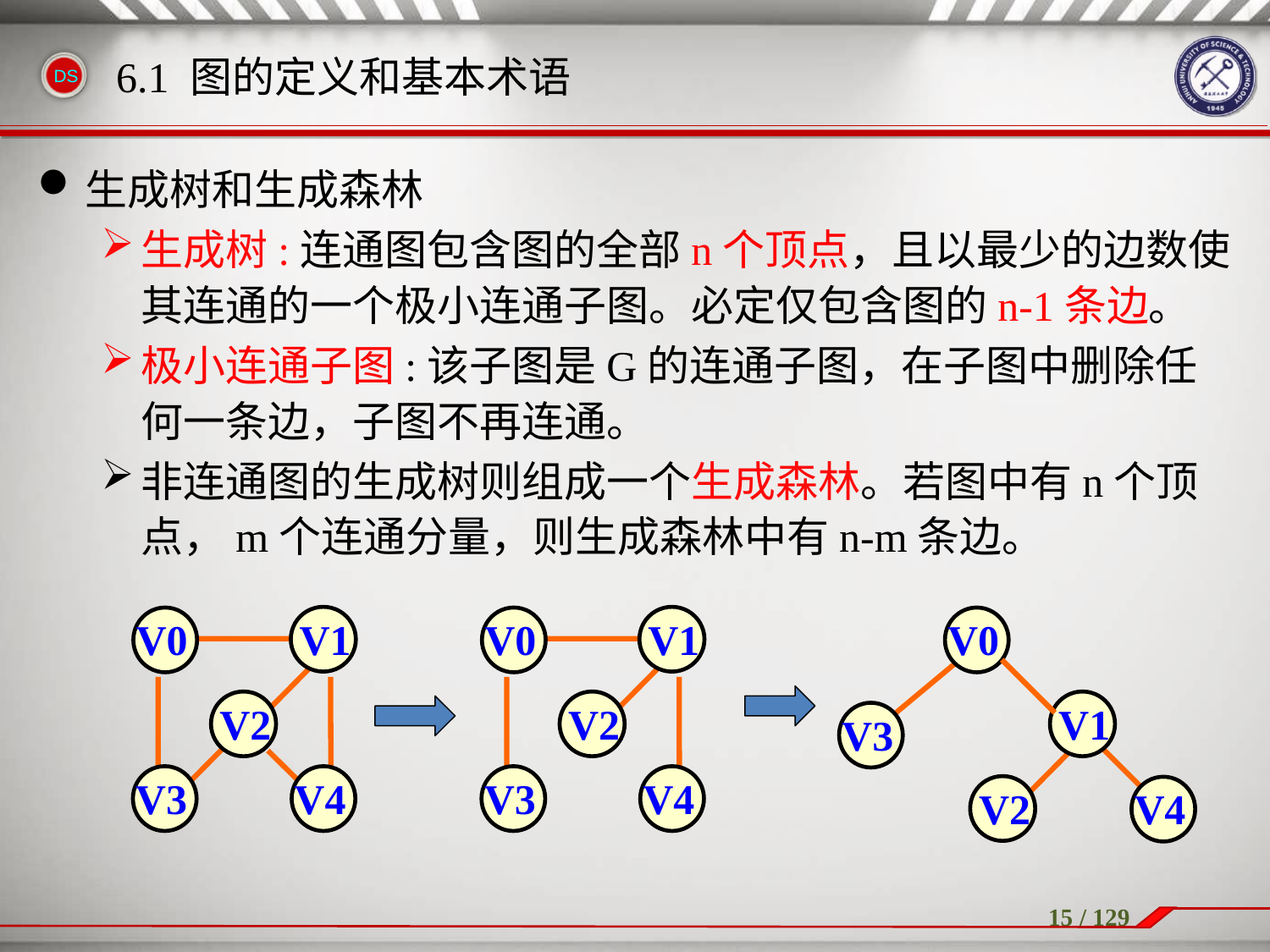

生成树和生成森林
生成树:连通图包含图的全部n个顶点，且以最少的边数使其连通的一个极小连通子图。必定仅包含图的n-1条边。
极小连通子图:该子图是G的连通子图，在子图中删除任何一条边，子图不再连通。
非连通图的生成树则组成一个生成森林。若图中有n个顶点，m个连通分量，则生成森林中有n-m条边。
6.1 图的定义和基本术语
V0

V1

V2

V3

V4

V0

V1

V2

V3

V4

V0

V1

V3

V2

V4